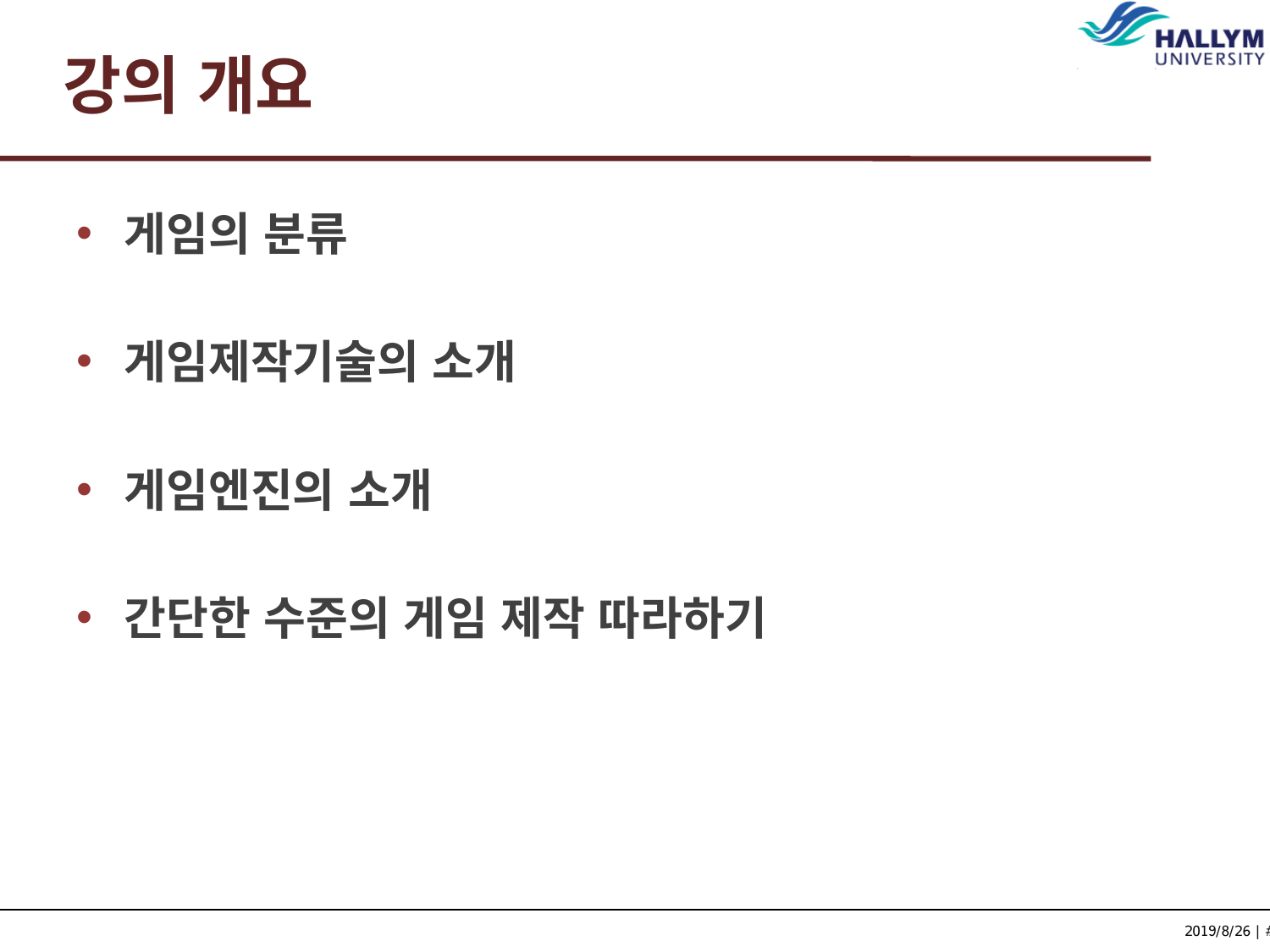

# 강의 개요
게임의 분류

게임제작기술의 소개

게임엔진의 소개

간단한 수준의 게임 제작 따라하기